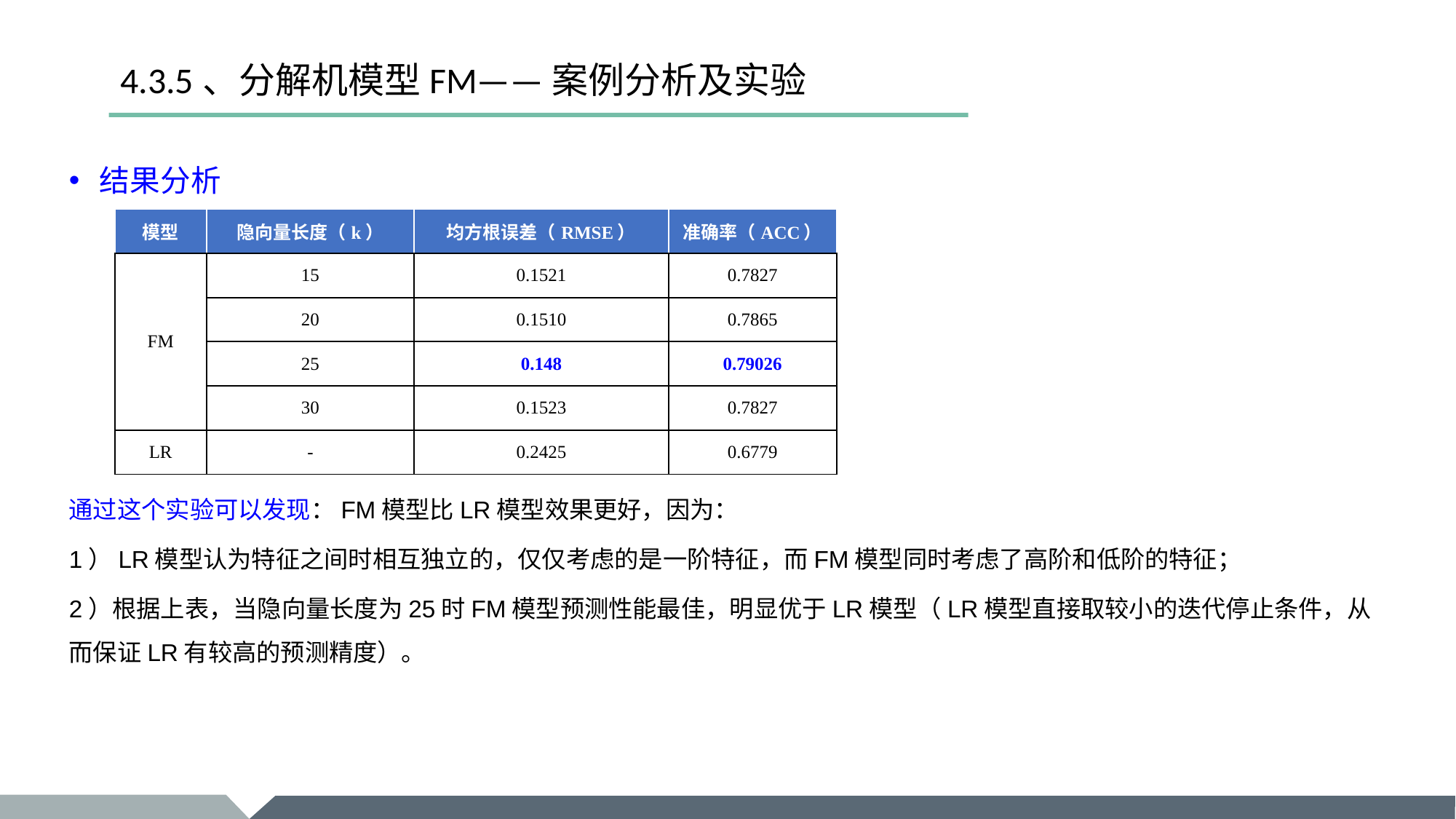

# 4.3.5、分解机模型FM——案例分析及实验
结果分析

通过这个实验可以发现：FM模型比LR模型效果更好，因为：
1）LR模型认为特征之间时相互独立的，仅仅考虑的是一阶特征，而FM模型同时考虑了高阶和低阶的特征；
2）根据上表，当隐向量长度为25时FM模型预测性能最佳，明显优于LR模型（LR模型直接取较小的迭代停止条件，从而保证LR有较高的预测精度）。

| 模型 | 隐向量长度（k） | 均方根误差（RMSE） | 准确率（ACC） |
| --- | --- | --- | --- |
| FM | 15 | 0.1521 | 0.7827 |
|  | 20 | 0.1510 | 0.7865 |
|  | 25 | 0.148 | 0.79026 |
|  | 30 | 0.1523 | 0.7827 |
| LR | - | 0.2425 | 0.6779 |